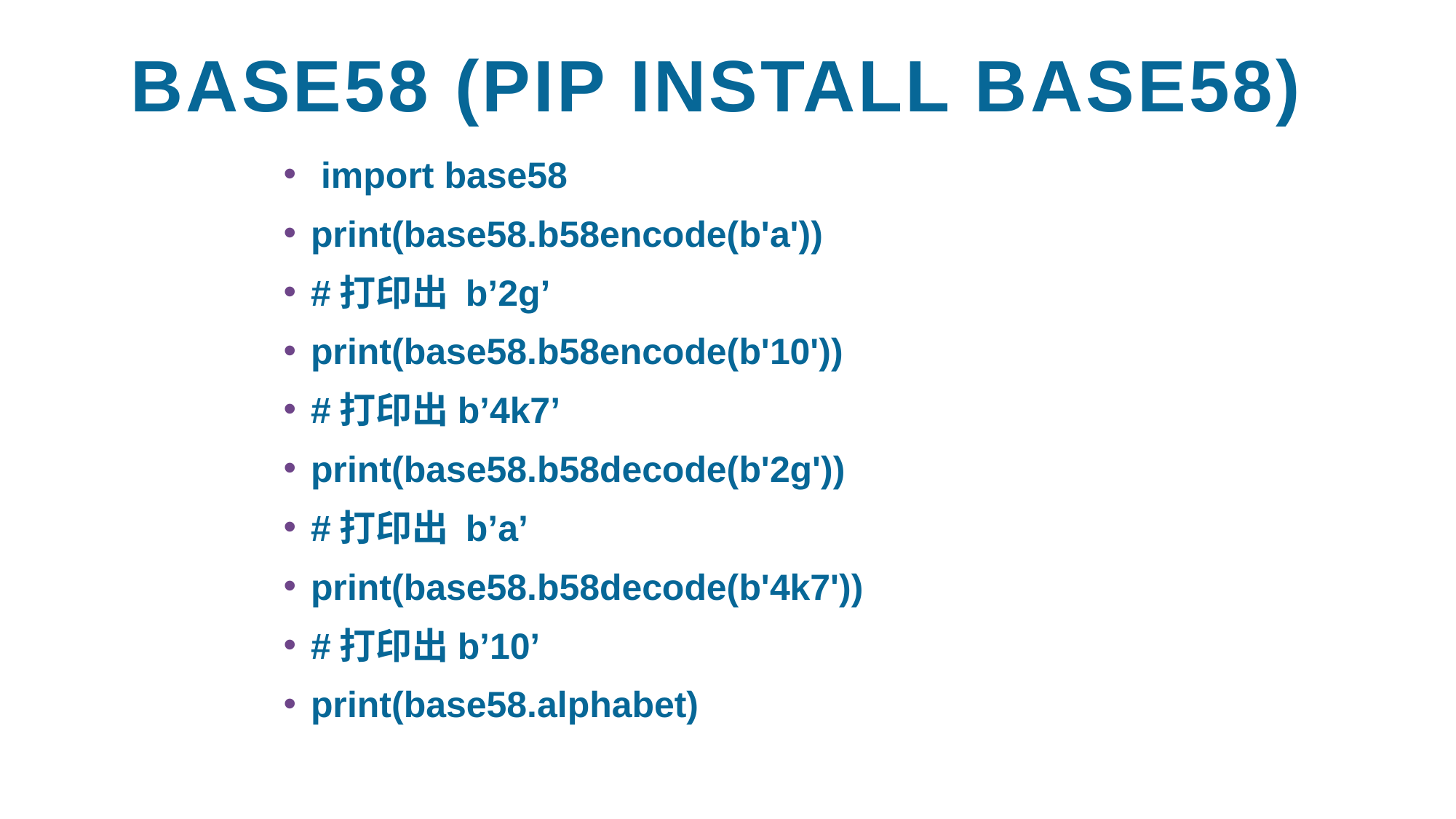

# BASE58 (pip install base58)
 import base58
print(base58.b58encode(b'a'))
#打印出 b’2g’
print(base58.b58encode(b'10'))
#打印出b’4k7’
print(base58.b58decode(b'2g'))
#打印出 b’a’
print(base58.b58decode(b'4k7'))
#打印出b’10’
print(base58.alphabet)